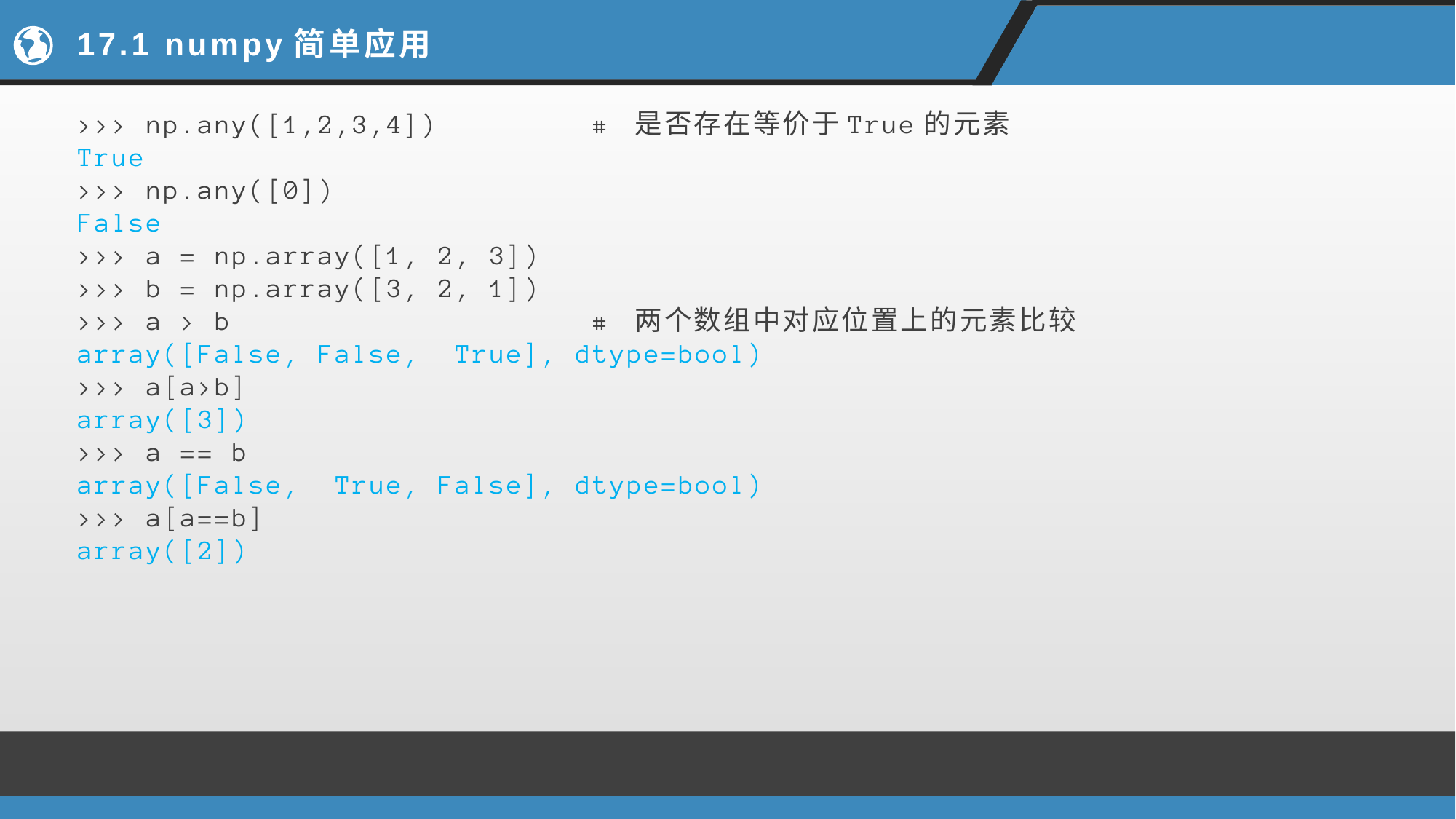

# 17.1 numpy简单应用

>>> np.any([1,2,3,4])         # 是否存在等价于True的元素
True
>>> np.any([0])
False
>>> a = np.array([1, 2, 3])
>>> b = np.array([3, 2, 1])
>>> a > b                     # 两个数组中对应位置上的元素比较
array([False, False,  True], dtype=bool)
>>> a[a>b]
array([3])
>>> a == b
array([False,  True, False], dtype=bool)
>>> a[a==b]
array([2])